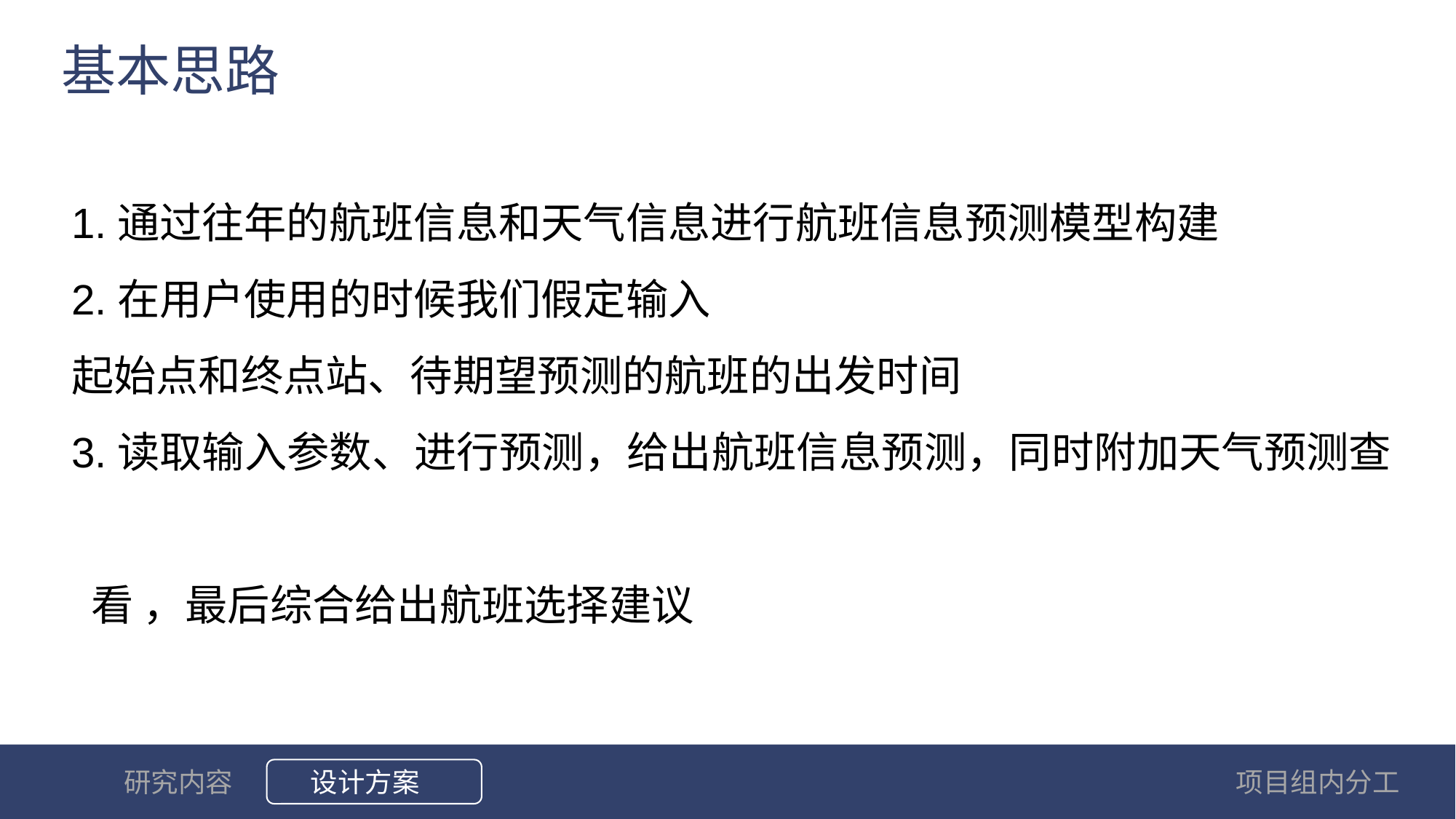

基本思路
1.通过往年的航班信息和天气信息进行航班信息预测模型构建
2.在用户使用的时候我们假定输入
起始点和终点站、待期望预测的航班的出发时间
3.读取输入参数、进行预测，给出航班信息预测，同时附加天气预测查
 看 ，最后综合给出航班选择建议

设计方案
项目组内分工
研究内容
选题背景和意义
国内外研究情况

论文研究方案
预期研究成果
研究进度安排